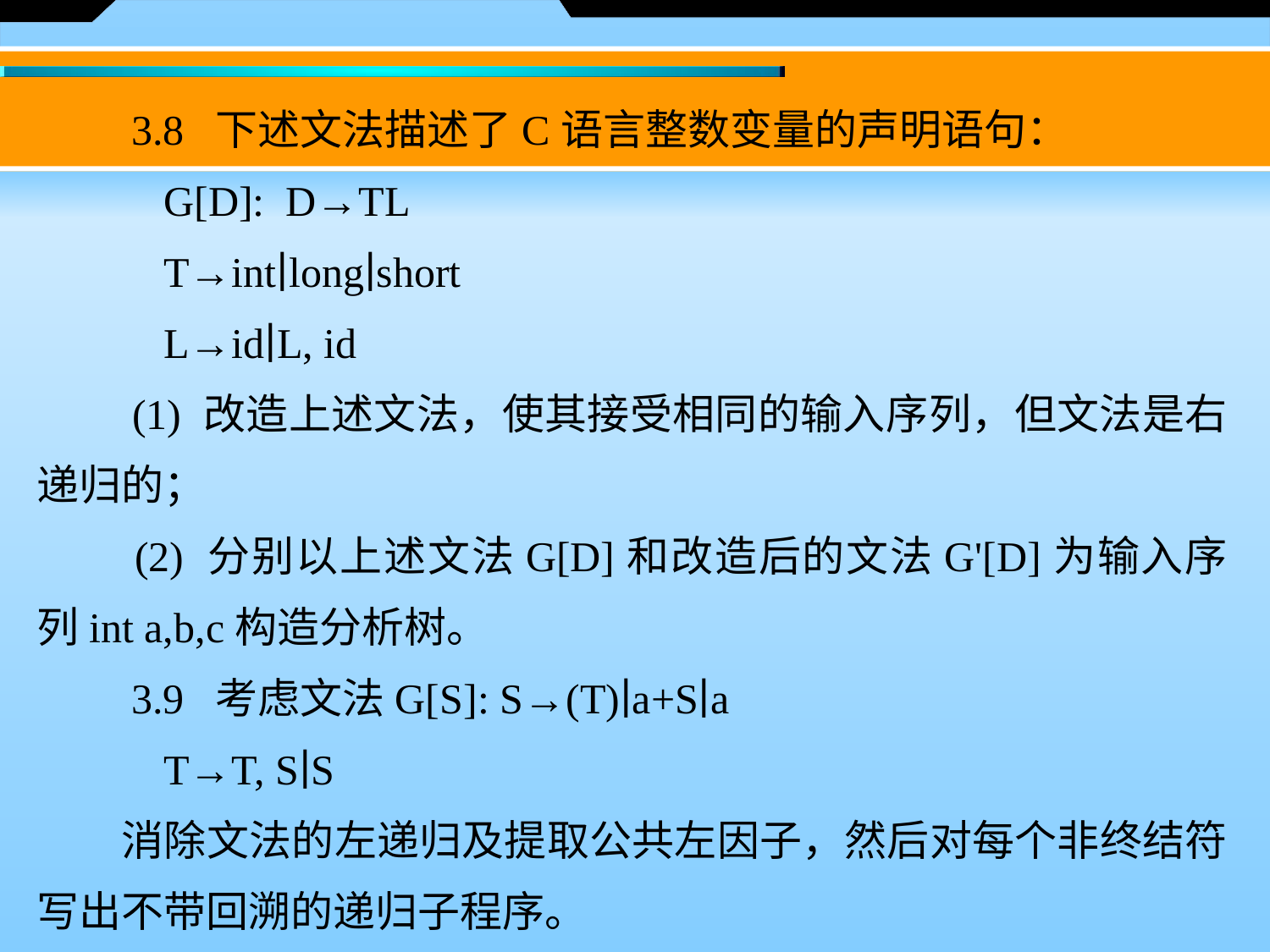

3.8  下述文法描述了C语言整数变量的声明语句：
　　	G[D]:  D→TL
　　	T→int∣long∣short
　　	L→id∣L, id
　　(1) 改造上述文法，使其接受相同的输入序列，但文法是右递归的；
　　(2) 分别以上述文法G[D]和改造后的文法G'[D]为输入序列int a,b,c构造分析树。
　　3.9  考虑文法G[S]: S→(T)∣a+S∣a
	T→T, S∣S
　　消除文法的左递归及提取公共左因子，然后对每个非终结符写出不带回溯的递归子程序。